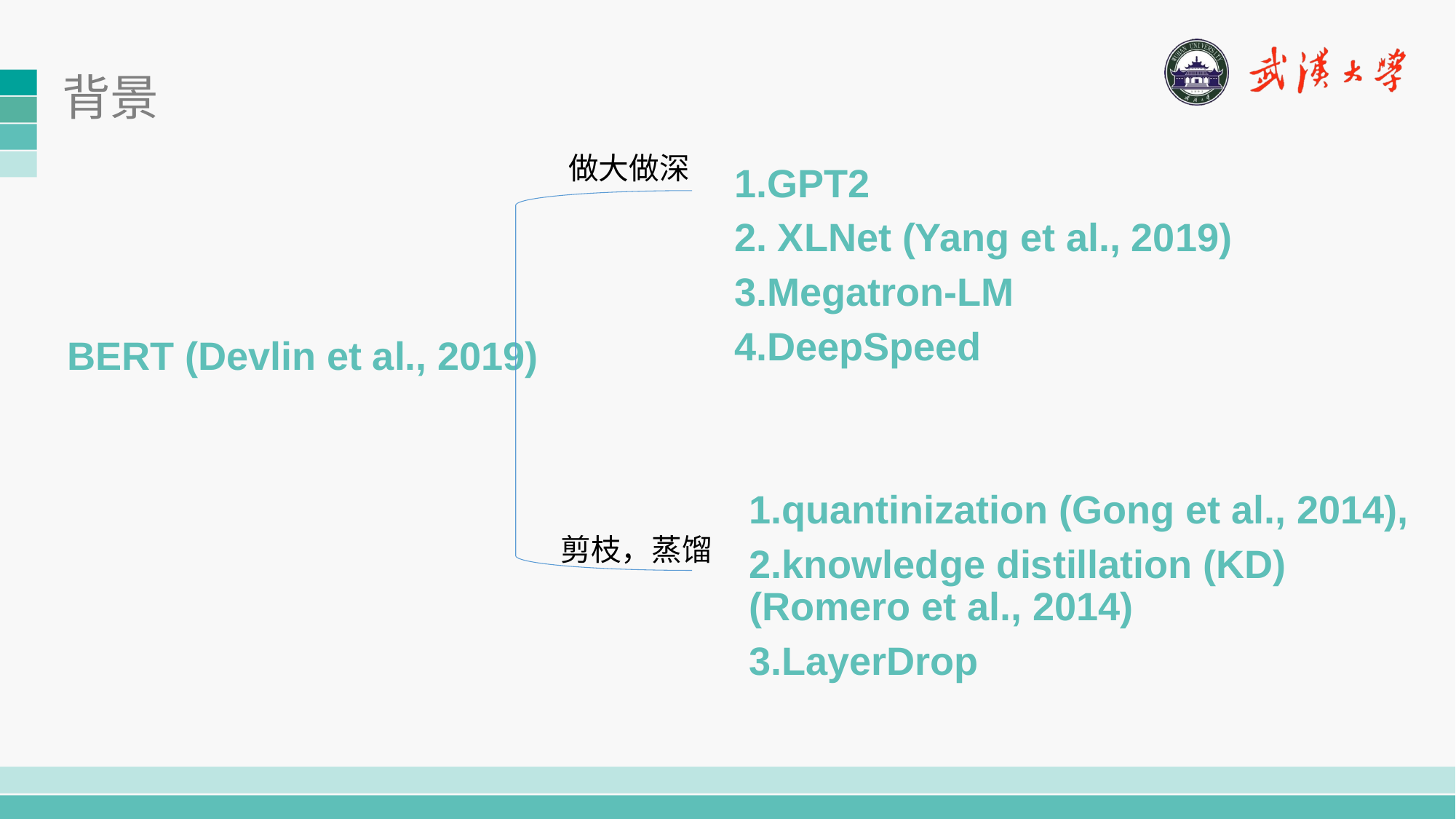

# 背景
做大做深
1.GPT2
2. XLNet (Yang et al., 2019)
3.Megatron-LM
4.DeepSpeed

BERT (Devlin et al., 2019)
1.quantinization (Gong et al., 2014),
2.knowledge distillation (KD)(Romero et al., 2014)
3.LayerDrop
剪枝，蒸馏
3